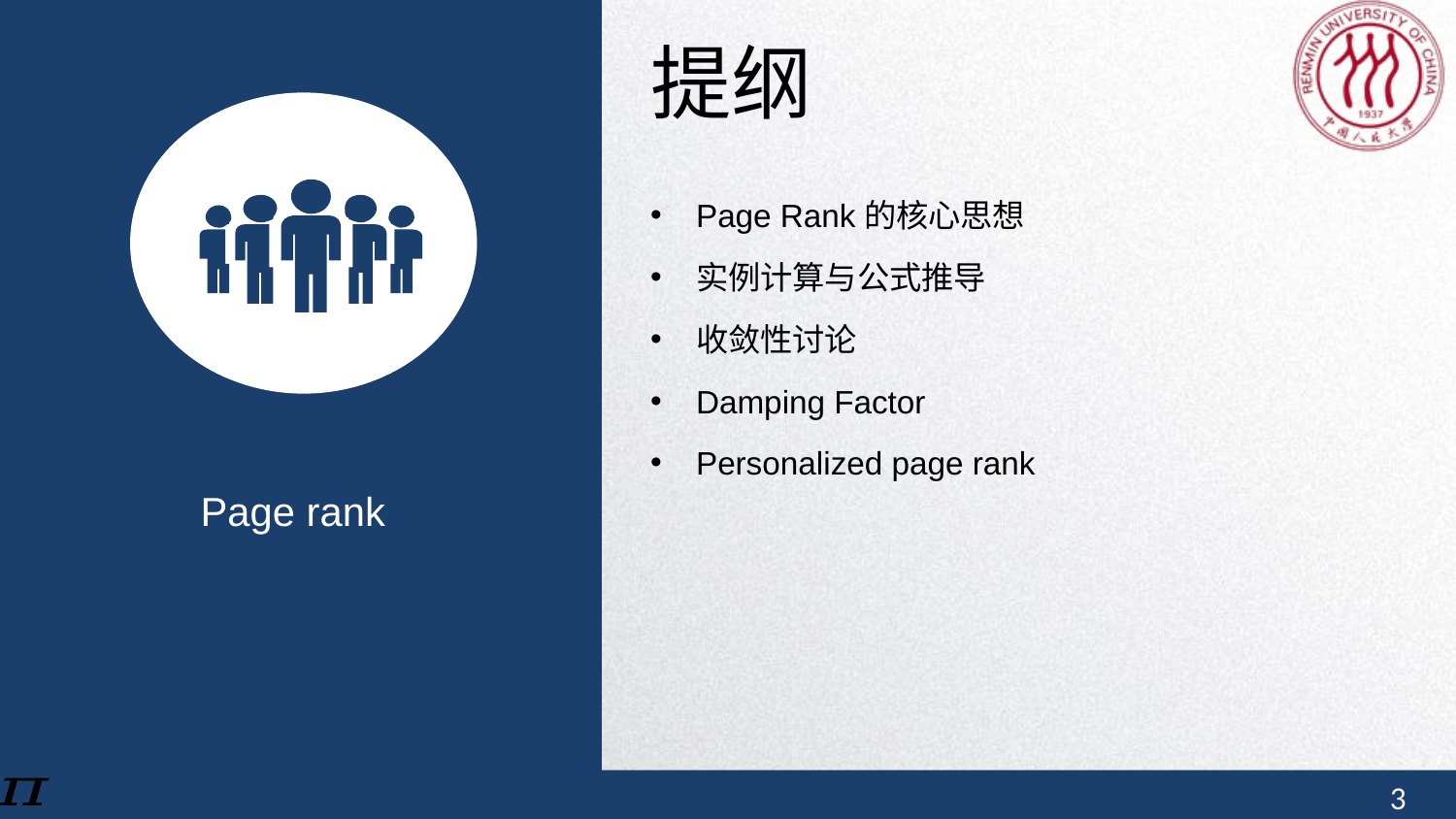

提纲

Page Rank的核心思想
实例计算与公式推导
收敛性讨论
Damping Factor
Personalized page rank
Page rank